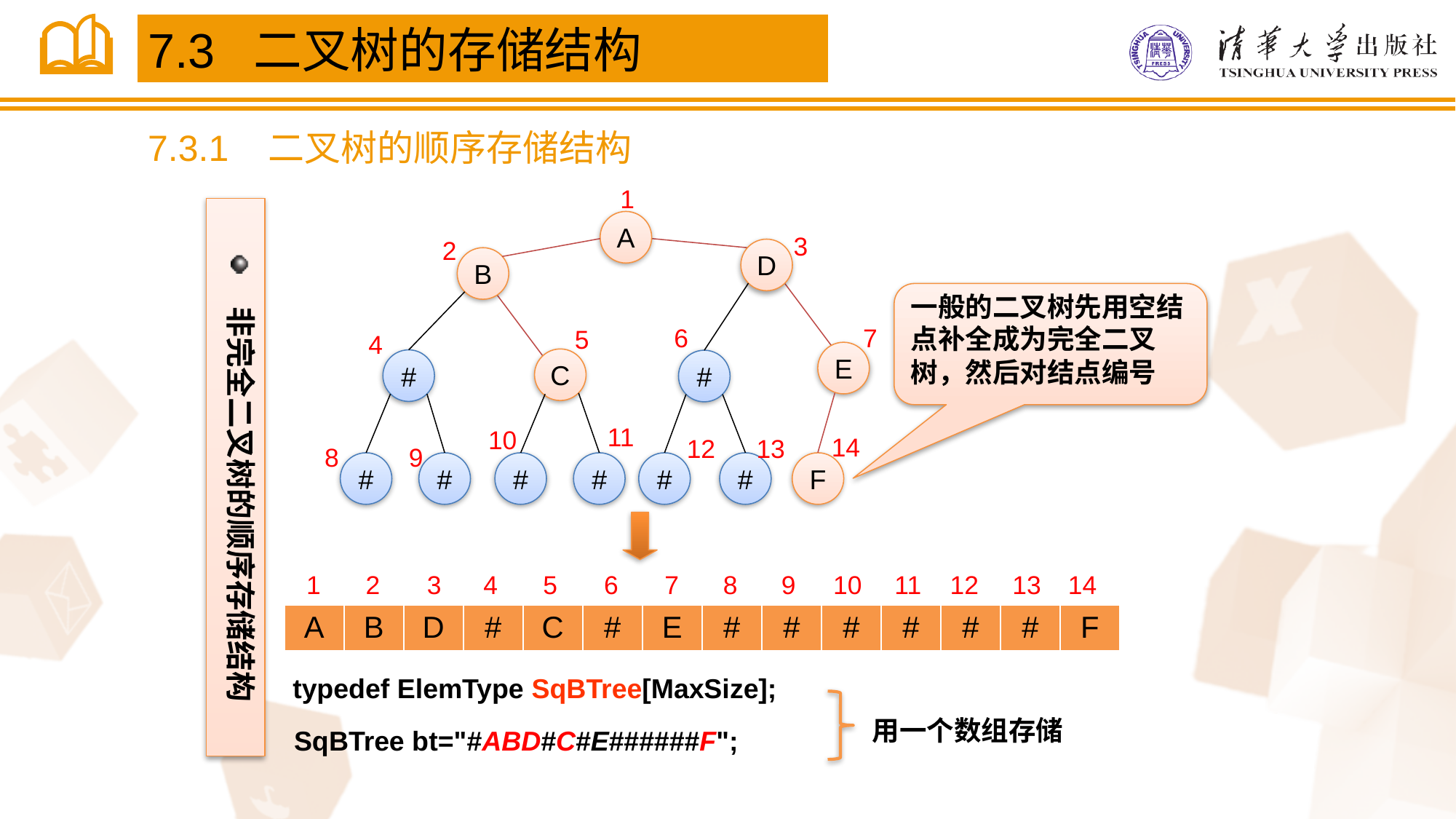

7.3  二叉树的存储结构

7.3.1   二叉树的顺序存储结构
1
3
2
6
7
5
4
11
10
14
12
13
8
9
非完全二叉树的顺序存储结构
A

D
B

一般的二叉树先用空结点补全成为完全二叉树，然后对结点编号

#
#
#
#
#
#
#
#
E
C

F

1

2

3

4

5

6

7

8

9

10

11

12

13

14

| A | B | D | # | C | # | E | # | # | # | # | # | # | F |
| --- | --- | --- | --- | --- | --- | --- | --- | --- | --- | --- | --- | --- | --- |
typedef ElemType SqBTree[MaxSize];

用一个数组存储
SqBTree bt="#ABD#C#E######F";